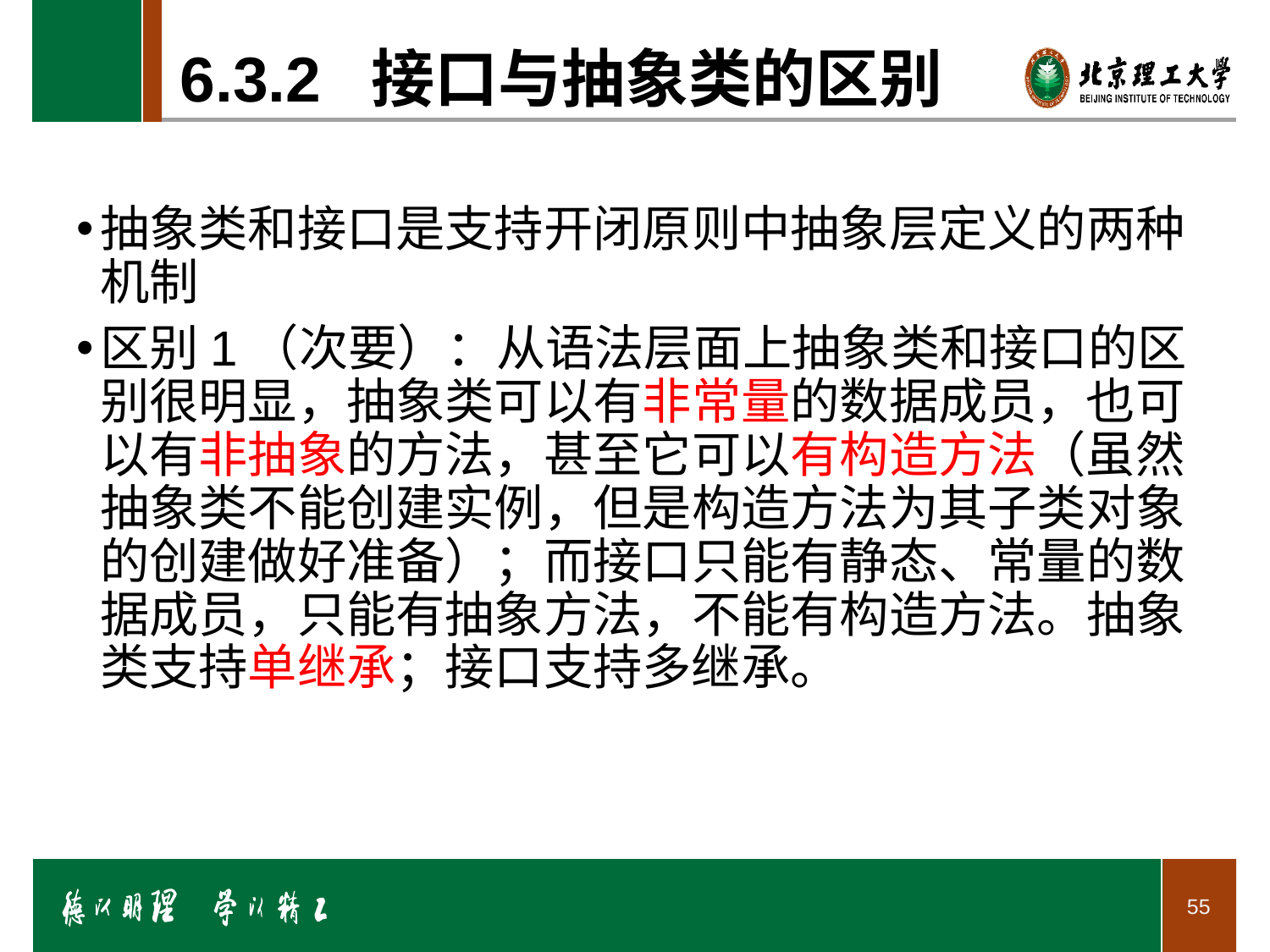

# 6.3.2  接口与抽象类的区别
抽象类和接口是支持开闭原则中抽象层定义的两种机制
区别1（次要）：从语法层面上抽象类和接口的区别很明显，抽象类可以有非常量的数据成员，也可以有非抽象的方法，甚至它可以有构造方法（虽然抽象类不能创建实例，但是构造方法为其子类对象的创建做好准备）；而接口只能有静态、常量的数据成员，只能有抽象方法，不能有构造方法。抽象类支持单继承；接口支持多继承。